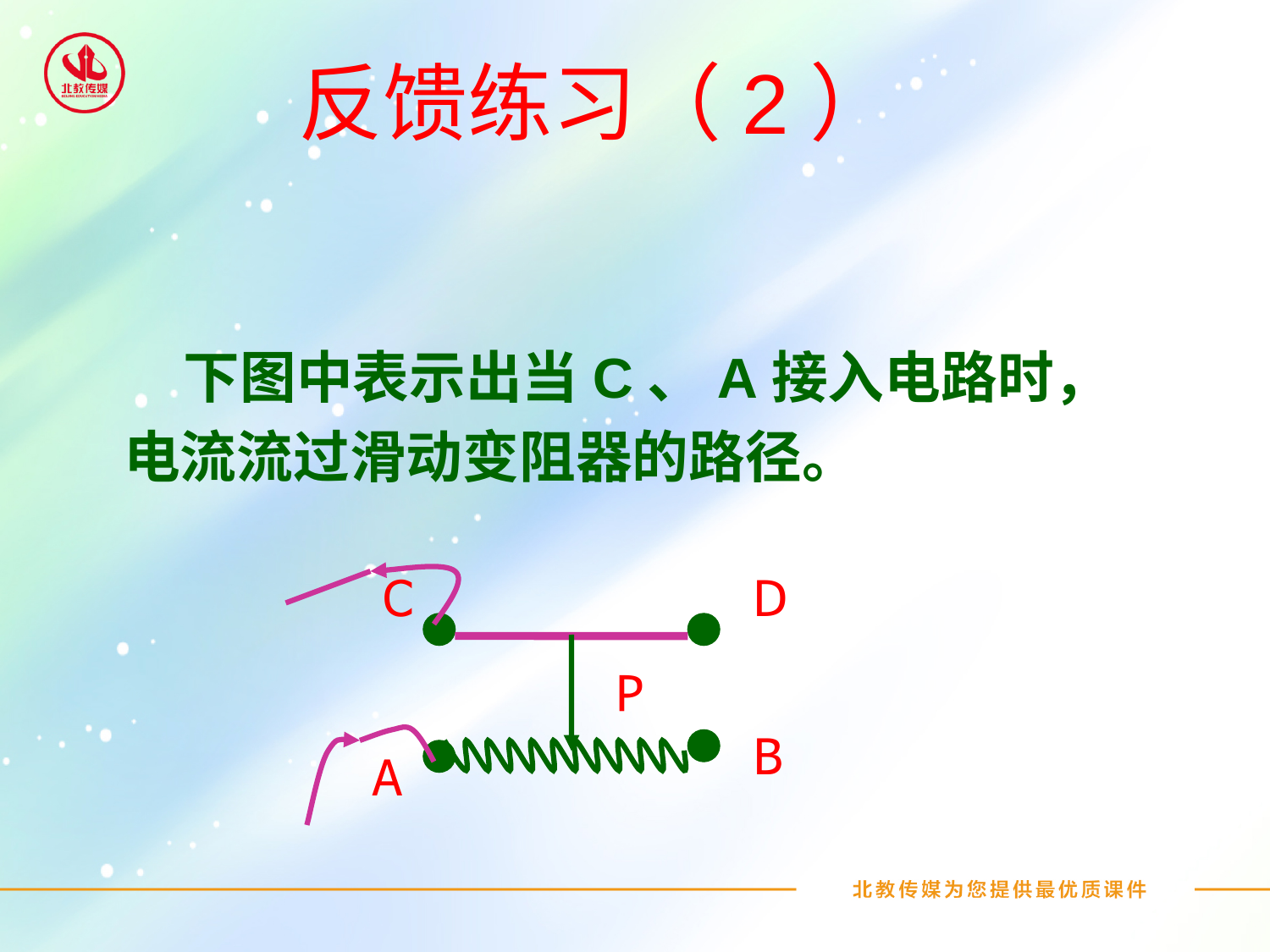

# 反馈练习（2）
   下图中表示出当C、A接入电路时，电流流过滑动变阻器的路径。
C
D

P
B

A